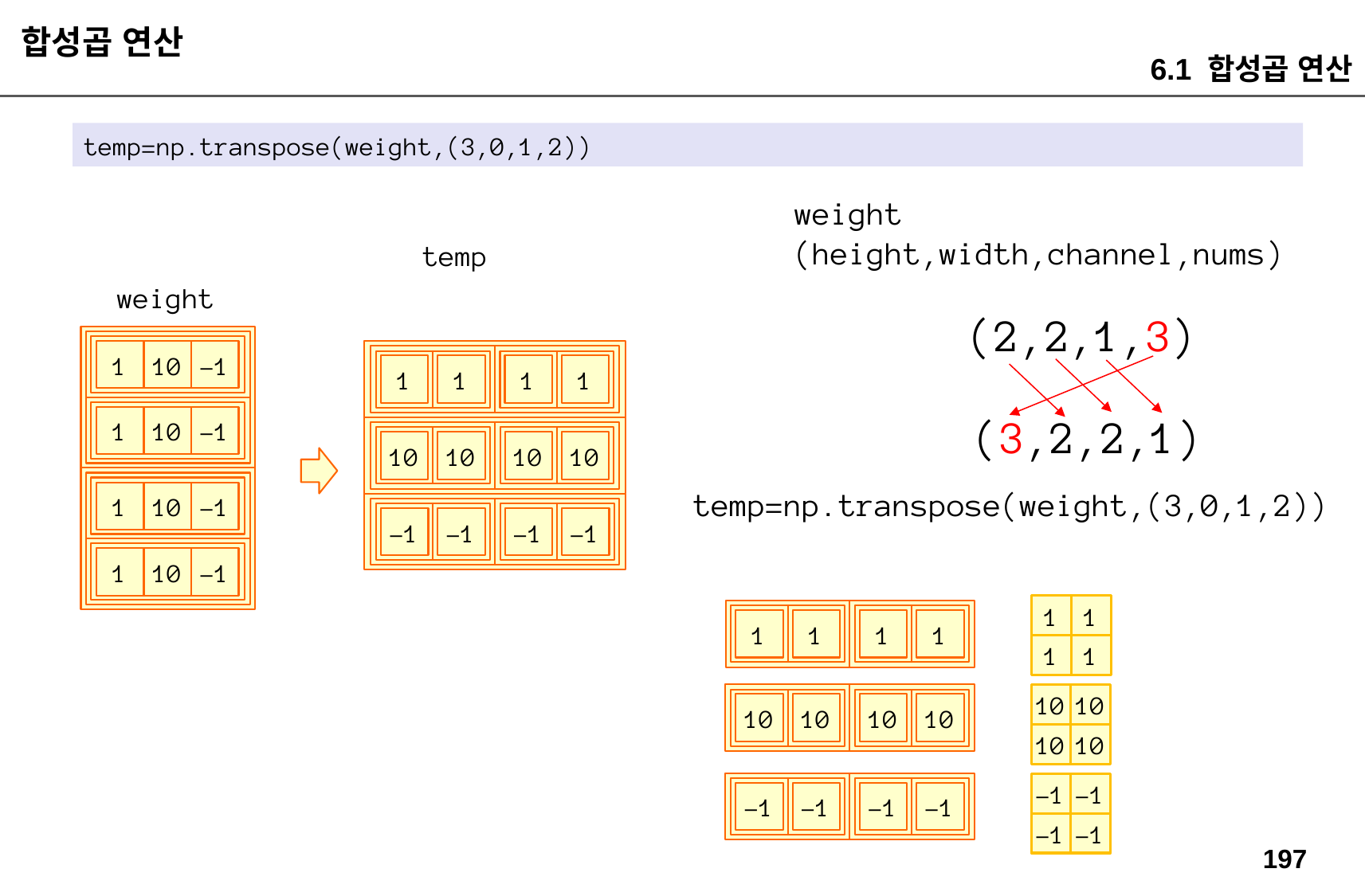

합성곱 연산
6.1 합성곱 연산
temp=np.transpose(weight,(3,0,1,2))
weight
(height,width,channel,nums)
temp
weight
(2,2,1,3)

1
10
-1

1
1
1
1

(3,2,2,1)

1
10
-1

10
10
10
10

temp=np.transpose(weight,(3,0,1,2))
1
10
-1

-1
-1
-1
-1

1
10
-1
1
1
1
1
10
10
10
10
-1
-1
-1
-1

1
1
1
1

10
10
10
10

-1
-1
-1
-1